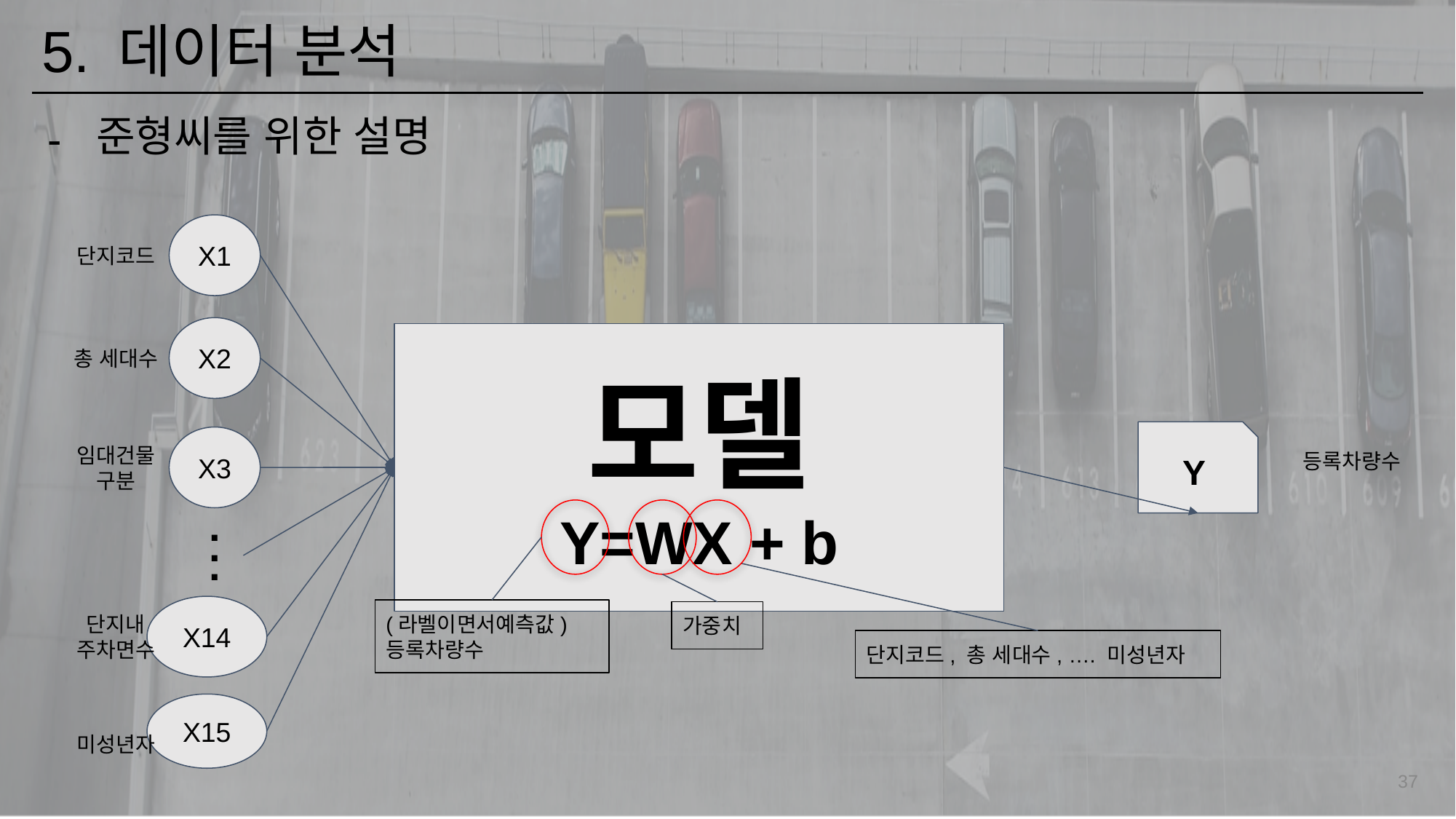

# 5. 데이터 분석
준형씨를 위한 설명

X1
단지코드
X2
모델
Y=WX + b
총 세대수
Y
X3
등록차량수
임대건물 구분

.
.
.
X14
(라벨이면서예측값)
등록차량수
가중치
단지내 주차면수
단지코드, 총 세대수, …. 미성년자
X15
미성년자
37